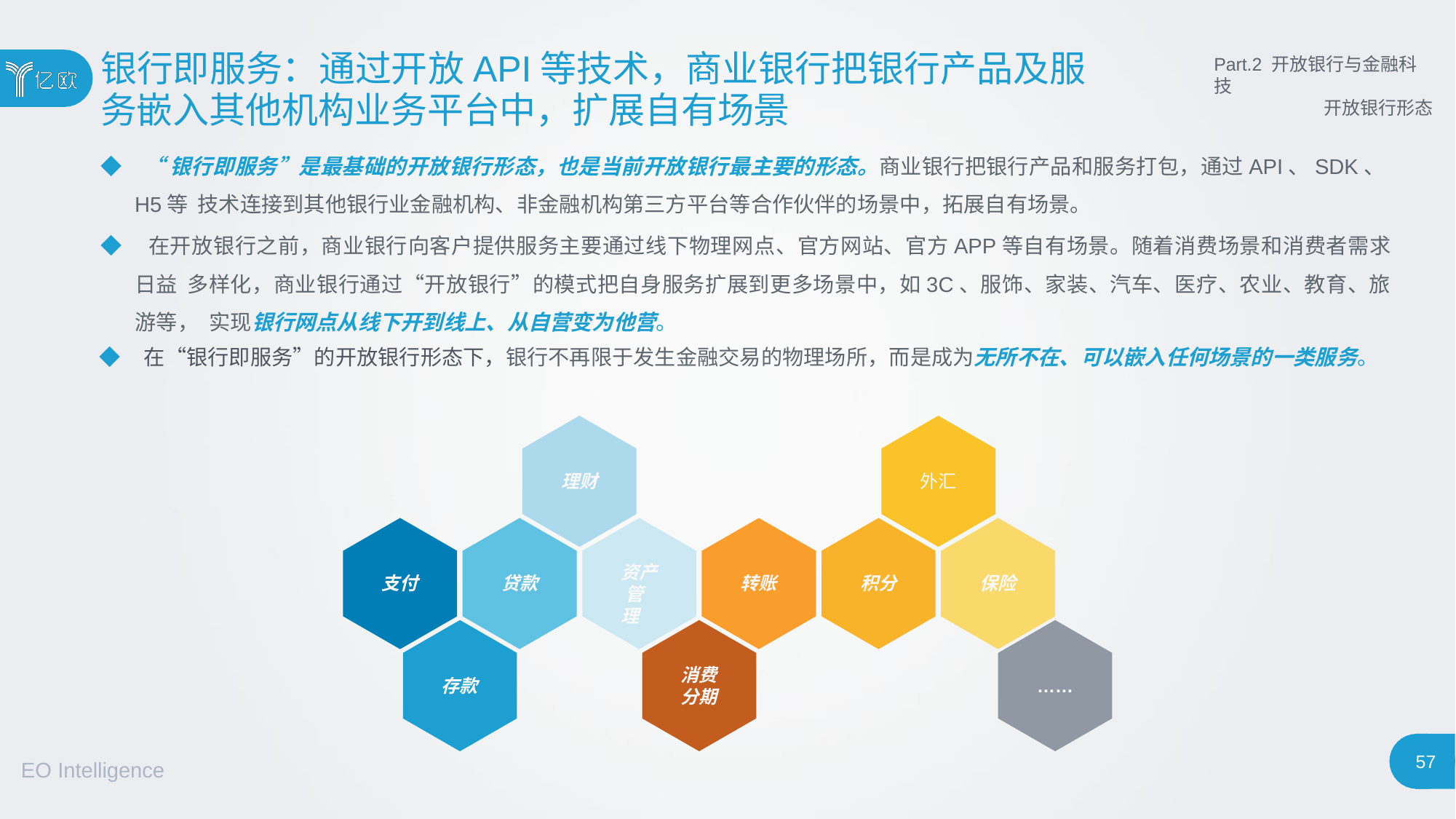

# 银行即服务：通过开放API等技术，商业银行把银行产品及服
务嵌入其他机构业务平台中，扩展自有场景
Part.2 开放银行与金融科技
开放银行形态

◆ “银行即服务”是最基础的开放银行形态，也是当前开放银行最主要的形态。商业银行把银行产品和服务打包，通过API、SDK、H5等  技术连接到其他银行业金融机构、非金融机构第三方平台等合作伙伴的场景中，拓展自有场景。
◆ 在开放银行之前，商业银行向客户提供服务主要通过线下物理网点、官方网站、官方APP等自有场景。随着消费场景和消费者需求日益  多样化，商业银行通过“开放银行”的模式把自身服务扩展到更多场景中，如3C、服饰、家装、汽车、医疗、农业、教育、旅游等，  实现银行网点从线下开到线上、从自营变为他营。
◆ 在“银行即服务”的开放银行形态下，银行不再限于发生金融交易的物理场所，而是成为无所不在、可以嵌入任何场景的一类服务。

理财
外汇

资产  管理
支付
贷款
转账
积分
保险

消费
分期
存款
……
57
EO Intelligence